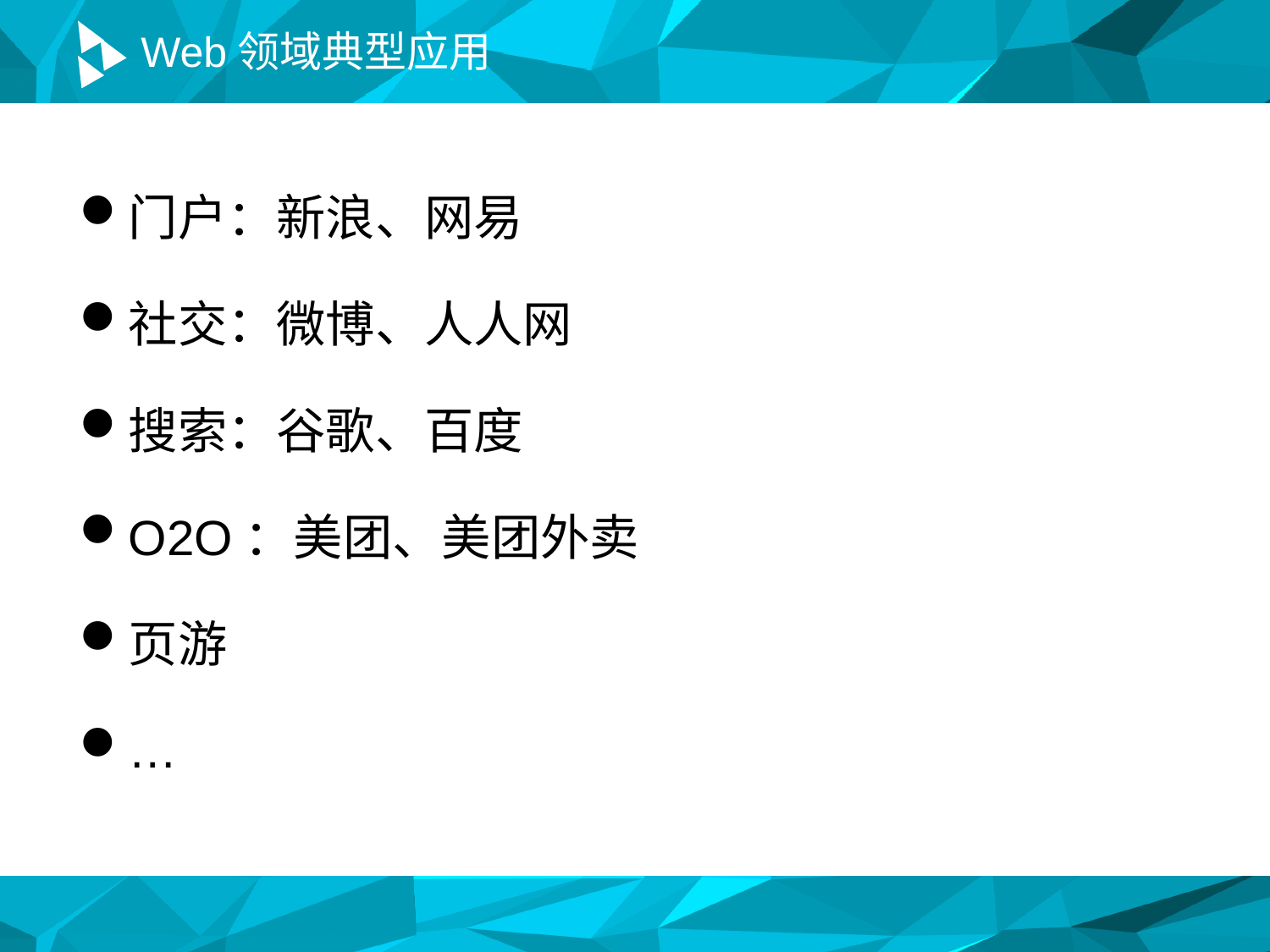

# Web领域典型应用
门户：新浪、网易
社交：微博、人人网
搜索：谷歌、百度
O2O：美团、美团外卖
页游
…